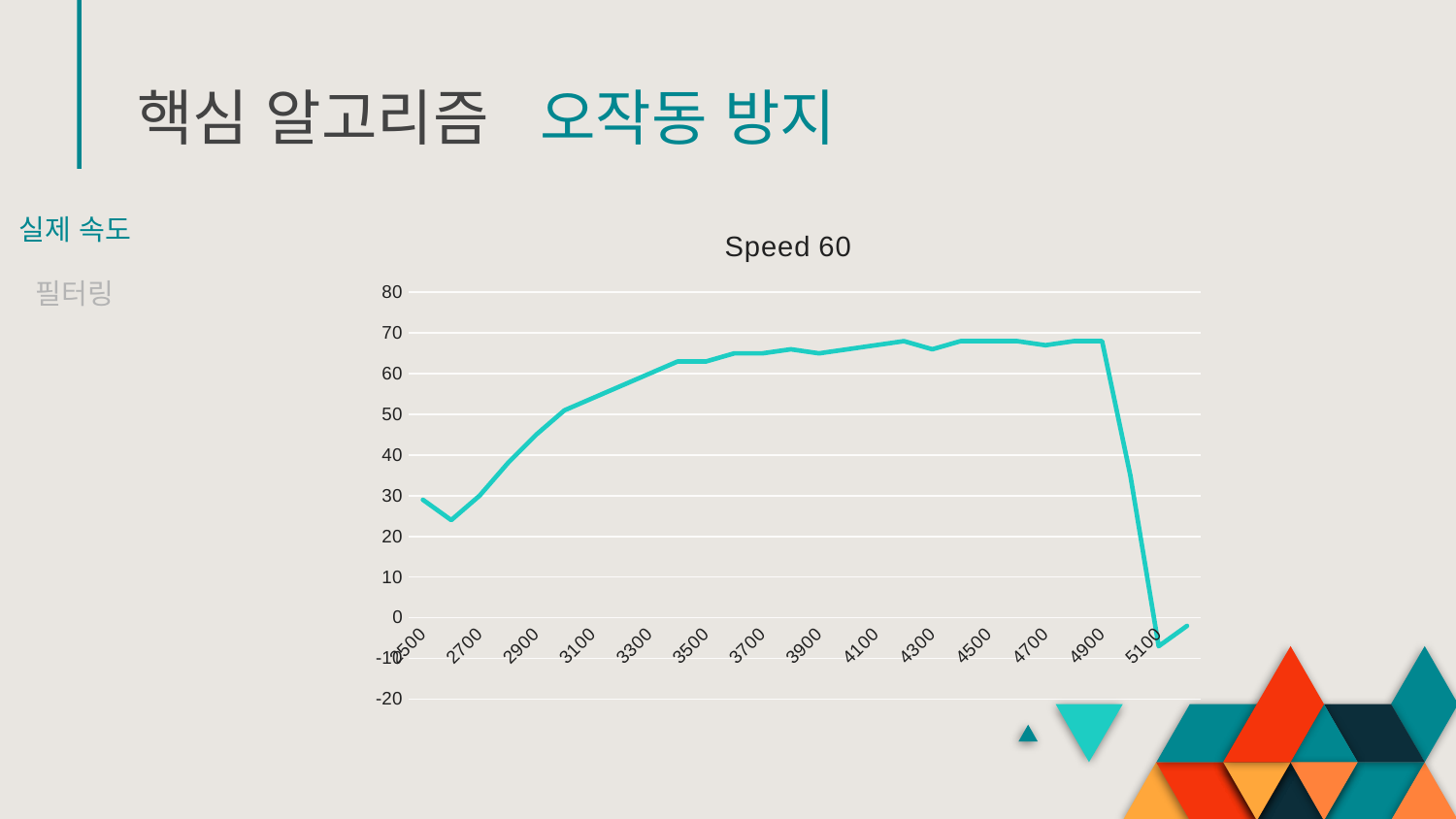

핵심 알고리즘
오작동 방지
실제 속도

### Chart: Speed 60

| Category |  |
|---|---|
| 2500 | 29.0 |
| 2600 | 24.0 |
| 2700 | 30.0 |
| 2800 | 38.0 |
| 2900 | 45.0 |
| 3000 | 51.0 |
| 3100 | 54.0 |
| 3200 | 57.0 |
| 3300 | 60.0 |
| 3400 | 63.0 |
| 3500 | 63.0 |
| 3600 | 65.0 |
| 3700 | 65.0 |
| 3800 | 66.0 |
| 3900 | 65.0 |
| 4000 | 66.0 |
| 4100 | 67.0 |
| 4200 | 68.0 |
| 4300 | 66.0 |
| 4400 | 68.0 |
| 4500 | 68.0 |
| 4600 | 68.0 |
| 4700 | 67.0 |
| 4800 | 68.0 |
| 4900 | 68.0 |
| 5000 | 35.0 |
| 5100 | -7.0 |
| 5200 | -2.0 |
필터링